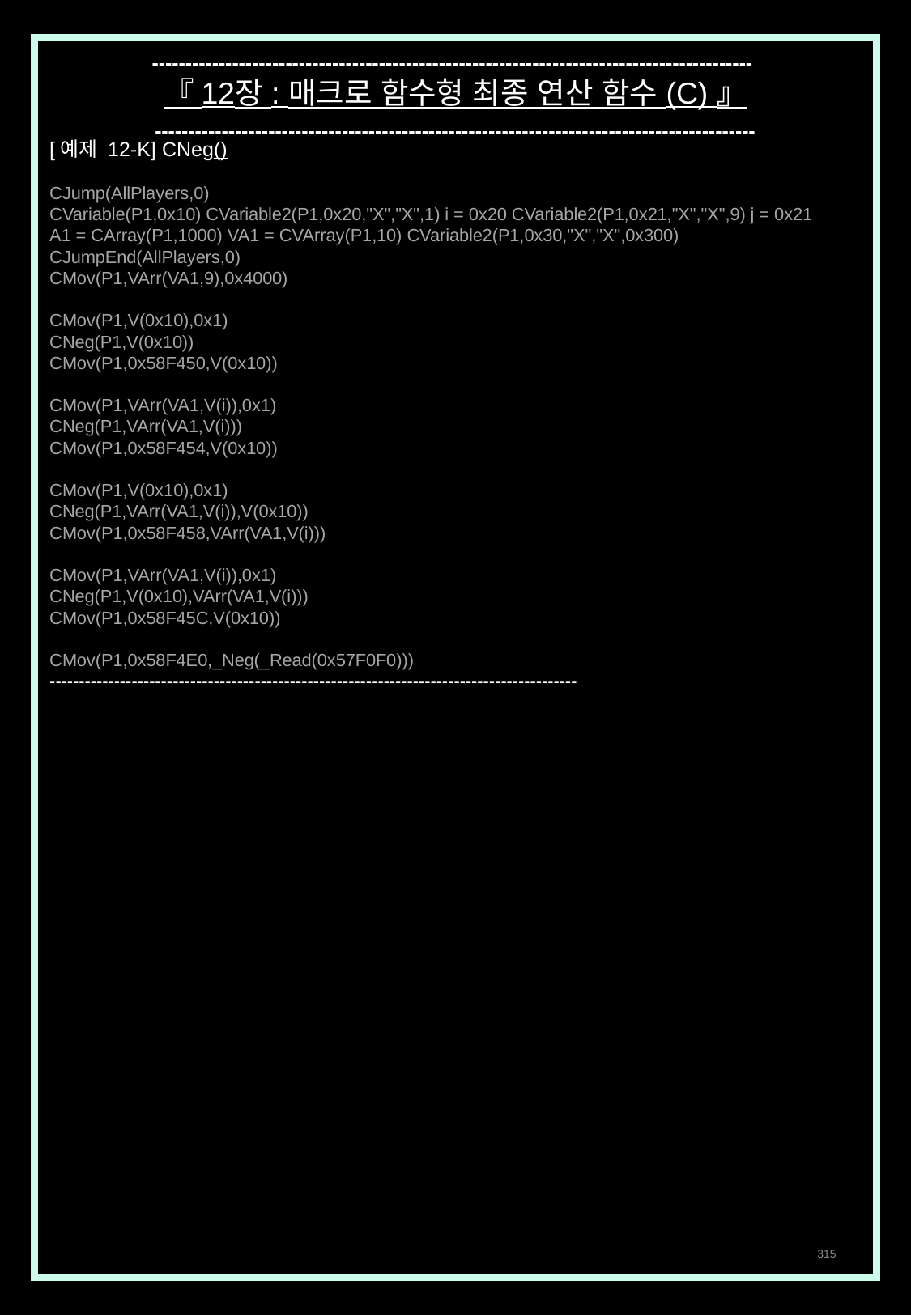

------------------------------------------------------------------------------------------
『 12장 : 매크로 함수형 최종 연산 함수 (C) 』
------------------------------------------------------------------------------------------
[예제 12-K] CNeg()

CJump(AllPlayers,0)
CVariable(P1,0x10) CVariable2(P1,0x20,"X","X",1) i = 0x20 CVariable2(P1,0x21,"X","X",9) j = 0x21
A1 = CArray(P1,1000) VA1 = CVArray(P1,10) CVariable2(P1,0x30,"X","X",0x300)
CJumpEnd(AllPlayers,0)
CMov(P1,VArr(VA1,9),0x4000)

CMov(P1,V(0x10),0x1)
CNeg(P1,V(0x10))
CMov(P1,0x58F450,V(0x10))

CMov(P1,VArr(VA1,V(i)),0x1)
CNeg(P1,VArr(VA1,V(i)))
CMov(P1,0x58F454,V(0x10))

CMov(P1,V(0x10),0x1)
CNeg(P1,VArr(VA1,V(i)),V(0x10))
CMov(P1,0x58F458,VArr(VA1,V(i)))

CMov(P1,VArr(VA1,V(i)),0x1)
CNeg(P1,V(0x10),VArr(VA1,V(i)))
CMov(P1,0x58F45C,V(0x10))

CMov(P1,0x58F4E0,_Neg(_Read(0x57F0F0)))
------------------------------------------------------------------------------------------

315